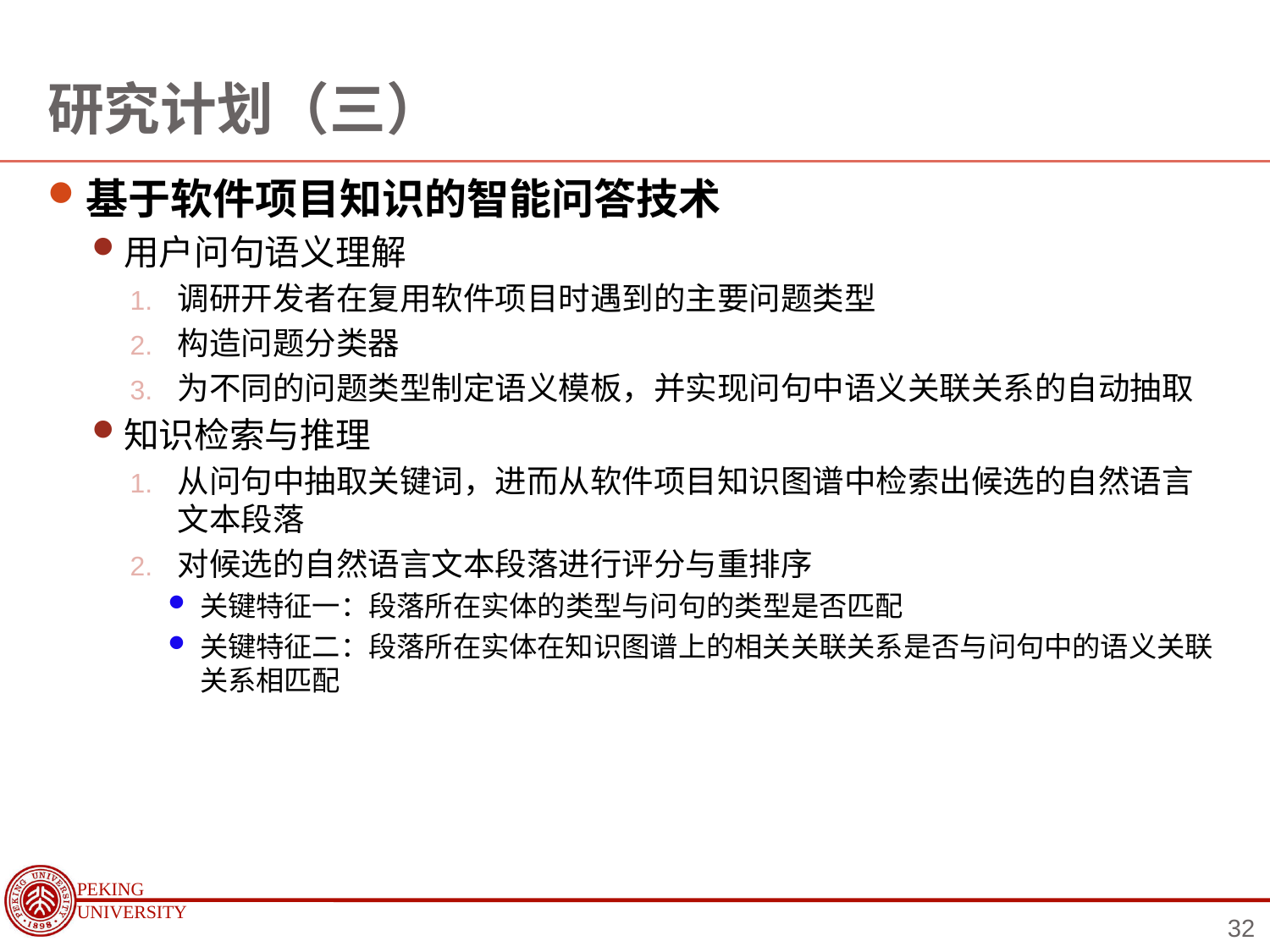

# 研究计划（三）
基于软件项目知识的智能问答技术
用户问句语义理解
调研开发者在复用软件项目时遇到的主要问题类型
构造问题分类器
为不同的问题类型制定语义模板，并实现问句中语义关联关系的自动抽取
知识检索与推理
从问句中抽取关键词，进而从软件项目知识图谱中检索出候选的自然语言文本段落
对候选的自然语言文本段落进行评分与重排序
关键特征一：段落所在实体的类型与问句的类型是否匹配
关键特征二：段落所在实体在知识图谱上的相关关联关系是否与问句中的语义关联关系相匹配
32